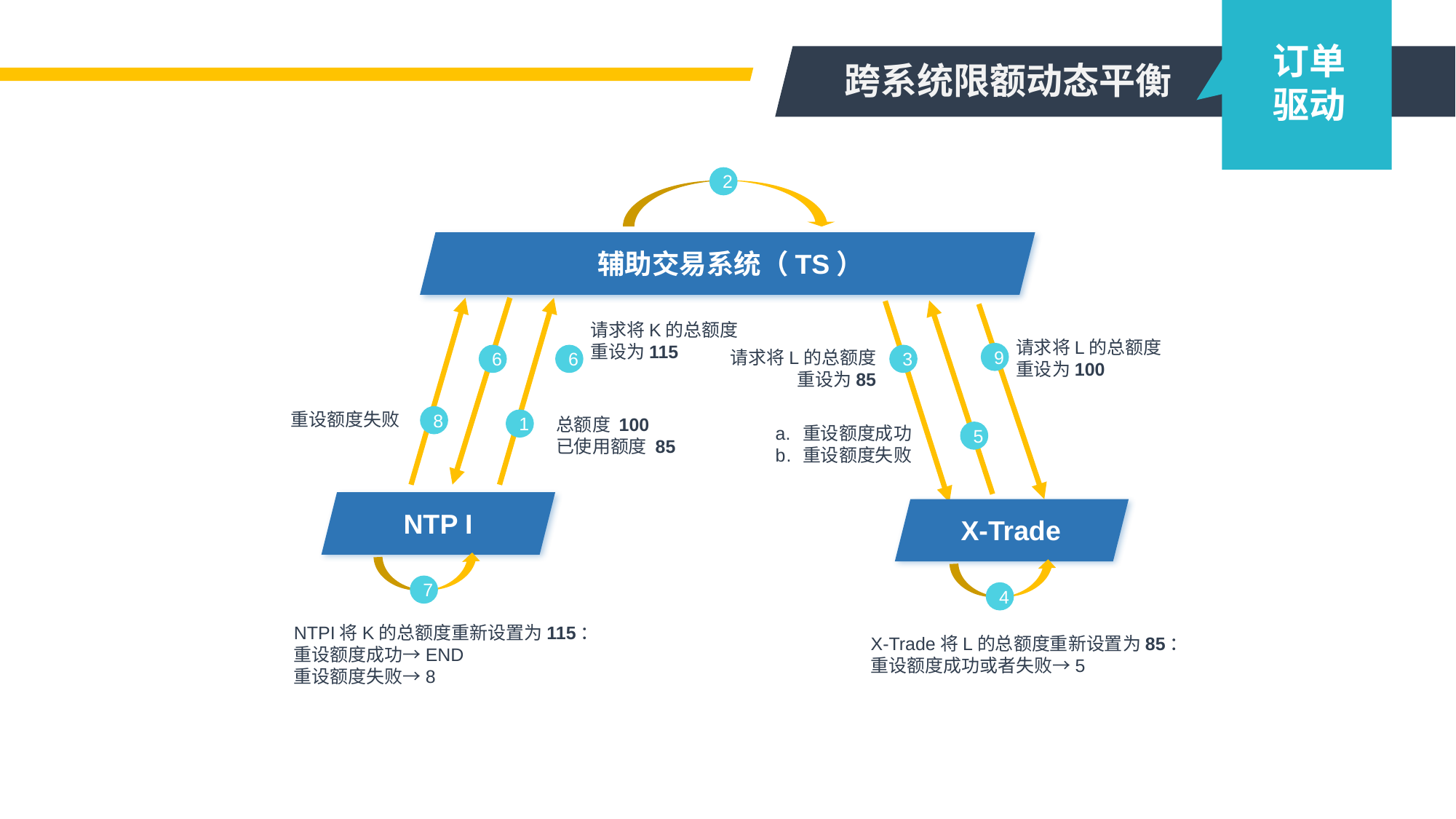

订单
驱动

跨系统限额动态平衡

2

辅助交易系统（TS）
请求将K的总额度
重设为115
请求将L的总额度
重设为100
请求将L的总额度
重设为85
9
6
6
3
重设额度失败
8
总额度 100
已使用额度 85
1
重设额度成功
重设额度失败
5

NTP I
X-Trade

7
4
NTPI将K的总额度重新设置为115：
重设额度成功→END
重设额度失败→8
X-Trade将L的总额度重新设置为85：
重设额度成功或者失败→5